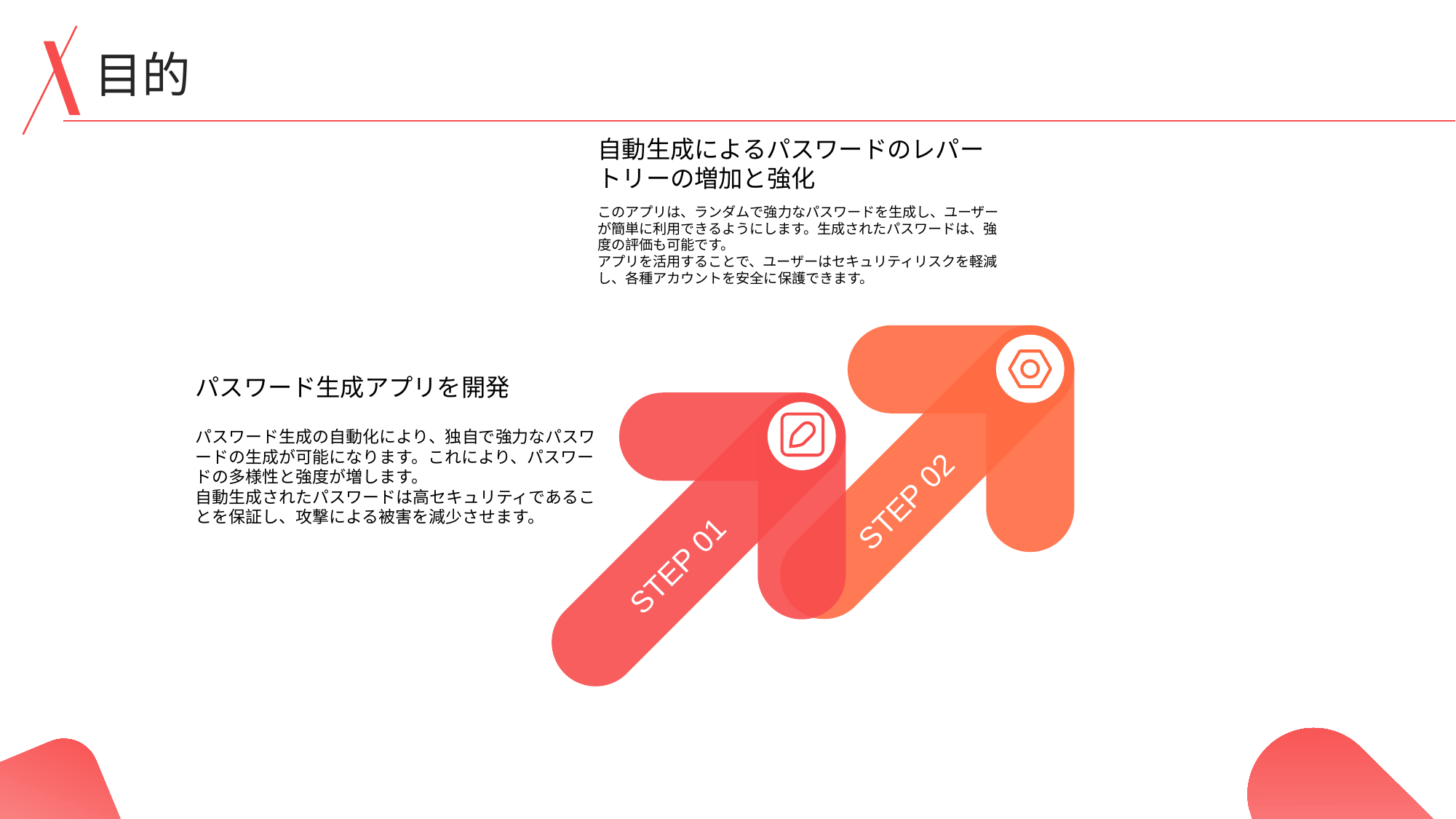

目的
自動生成によるパスワードのレパートリーの増加と強化
このアプリは、ランダムで強力なパスワードを生成し、ユーザーが簡単に利用できるようにします。生成されたパスワードは、強度の評価も可能です。
アプリを活用することで、ユーザーはセキュリティリスクを軽減し、各種アカウントを安全に保護できます。

パスワード生成アプリを開発

パスワード生成の自動化により、独自で強力なパスワードの生成が可能になります。これにより、パスワードの多様性と強度が増します。
自動生成されたパスワードは高セキュリティであることを保証し、攻撃による被害を減少させます。

STEP 02

STEP 01